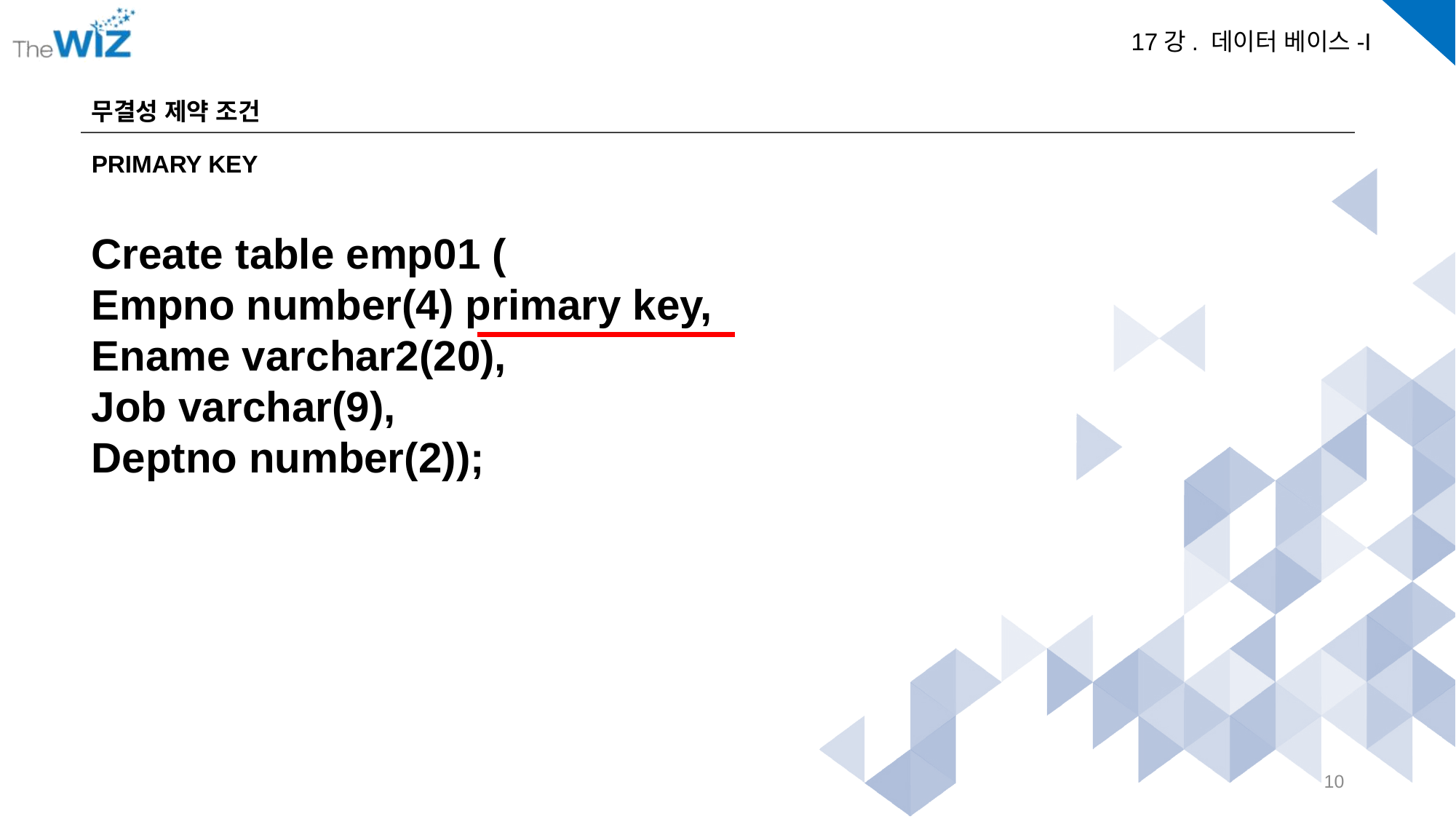

무결성 제약 조건

PRIMARY KEY
Create table emp01 (
Empno number(4) primary key,
Ename varchar2(20),
Job varchar(9),
Deptno number(2));
10